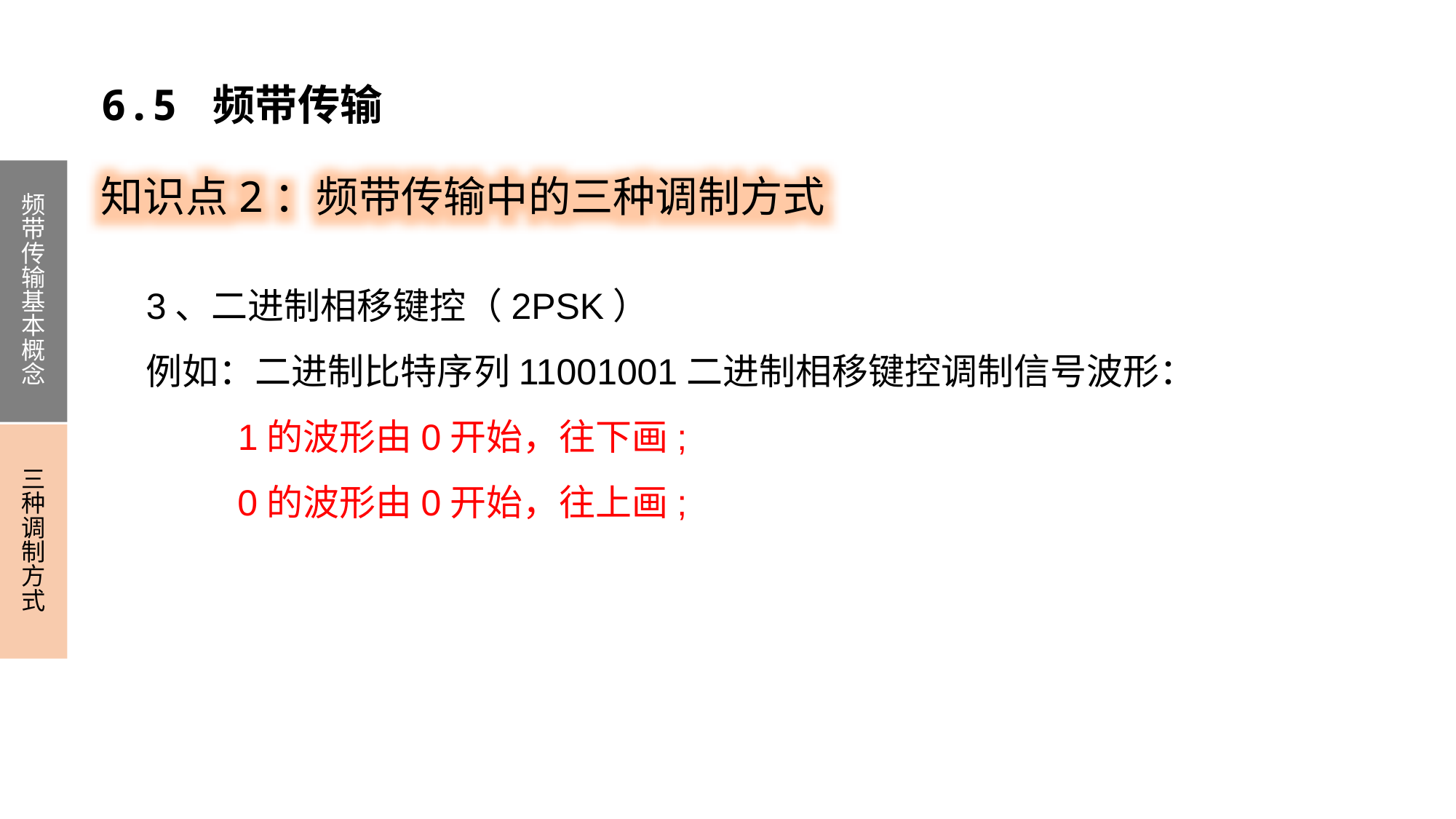

6.5 频带传输
知识点2：频带传输中的三种调制方式
频带传输基本概念
三种调制方式
3、二进制相移键控（2PSK）
例如：二进制比特序列11001001二进制相移键控调制信号波形：
         1的波形由0开始，往下画;
         0的波形由0开始，往上画;